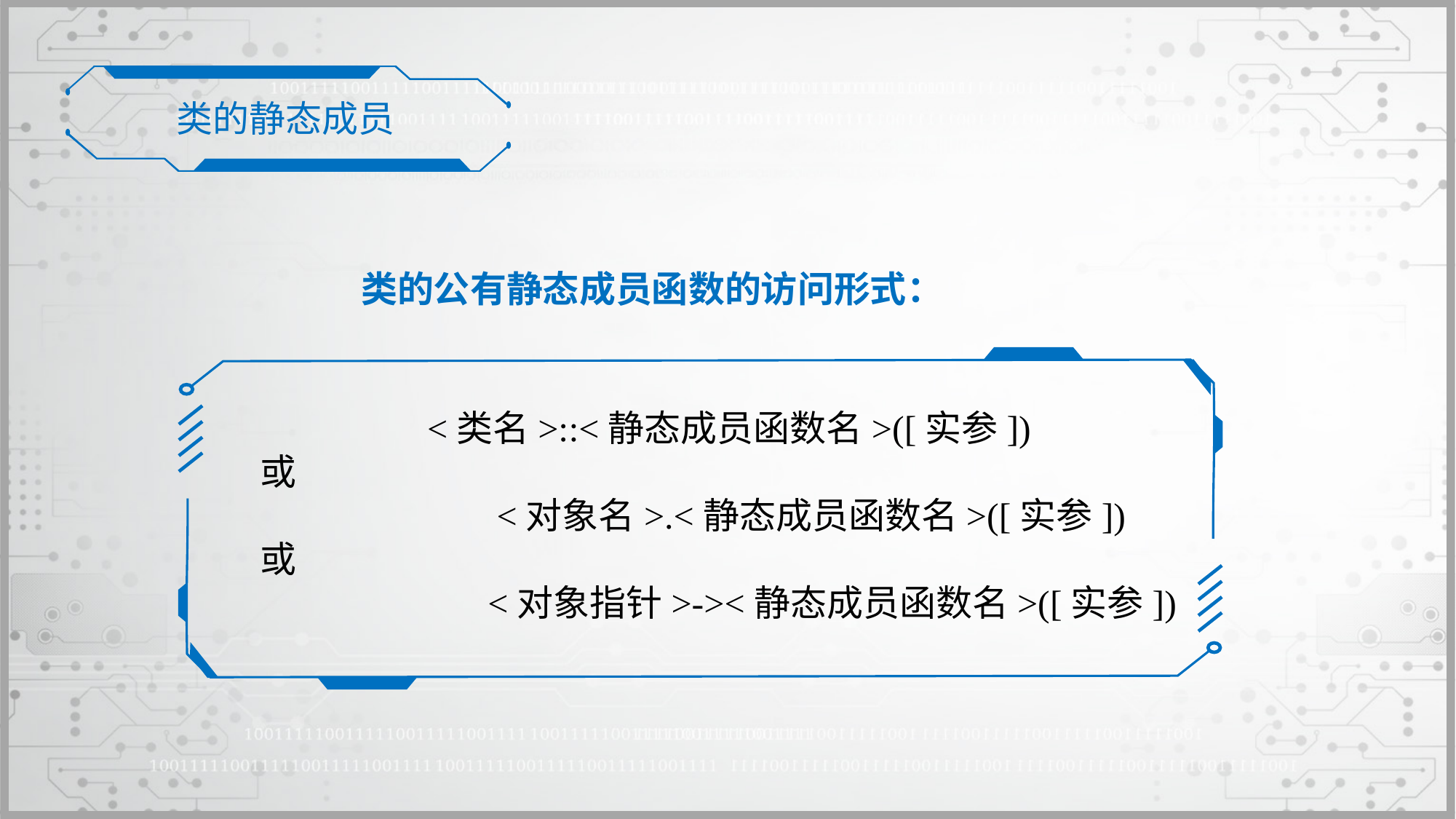

类的静态成员
类的公有静态成员函数的访问形式：

      <类名>::<静态成员函数名>([实参])
	或
         		  <对象名>.<静态成员函数名>([实参])
	或
          		 <对象指针>-><静态成员函数名>([实参])